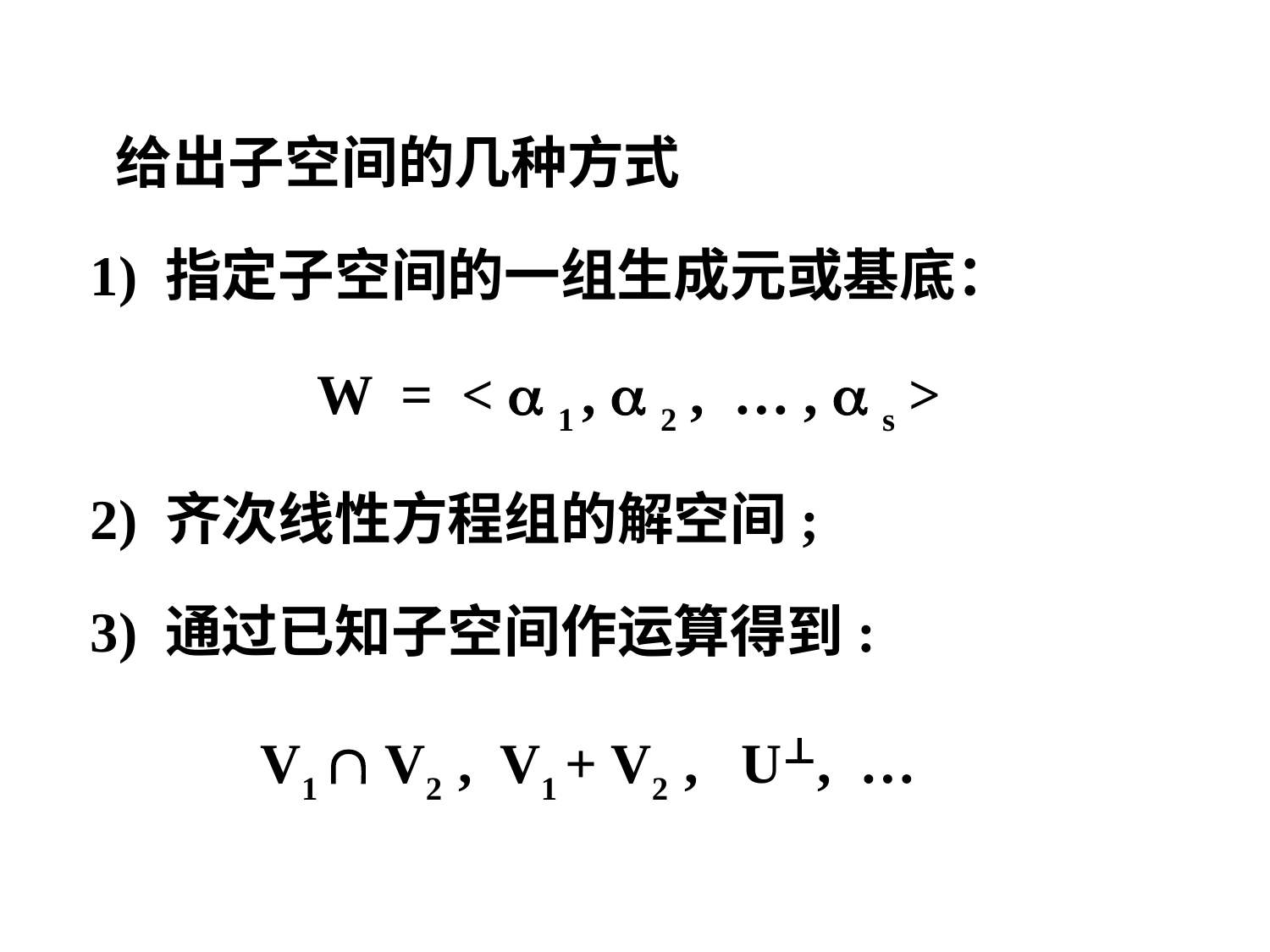

给出子空间的几种方式
 1) 指定子空间的一组生成元或基底：
                 W  =  < α 1 , α 2 ,  … , α s >
 2) 齐次线性方程组的解空间;
 3) 通过已知子空间作运算得到:
             V1 ∩ V2  ,  V1 + V2  ,   U⊥,  …